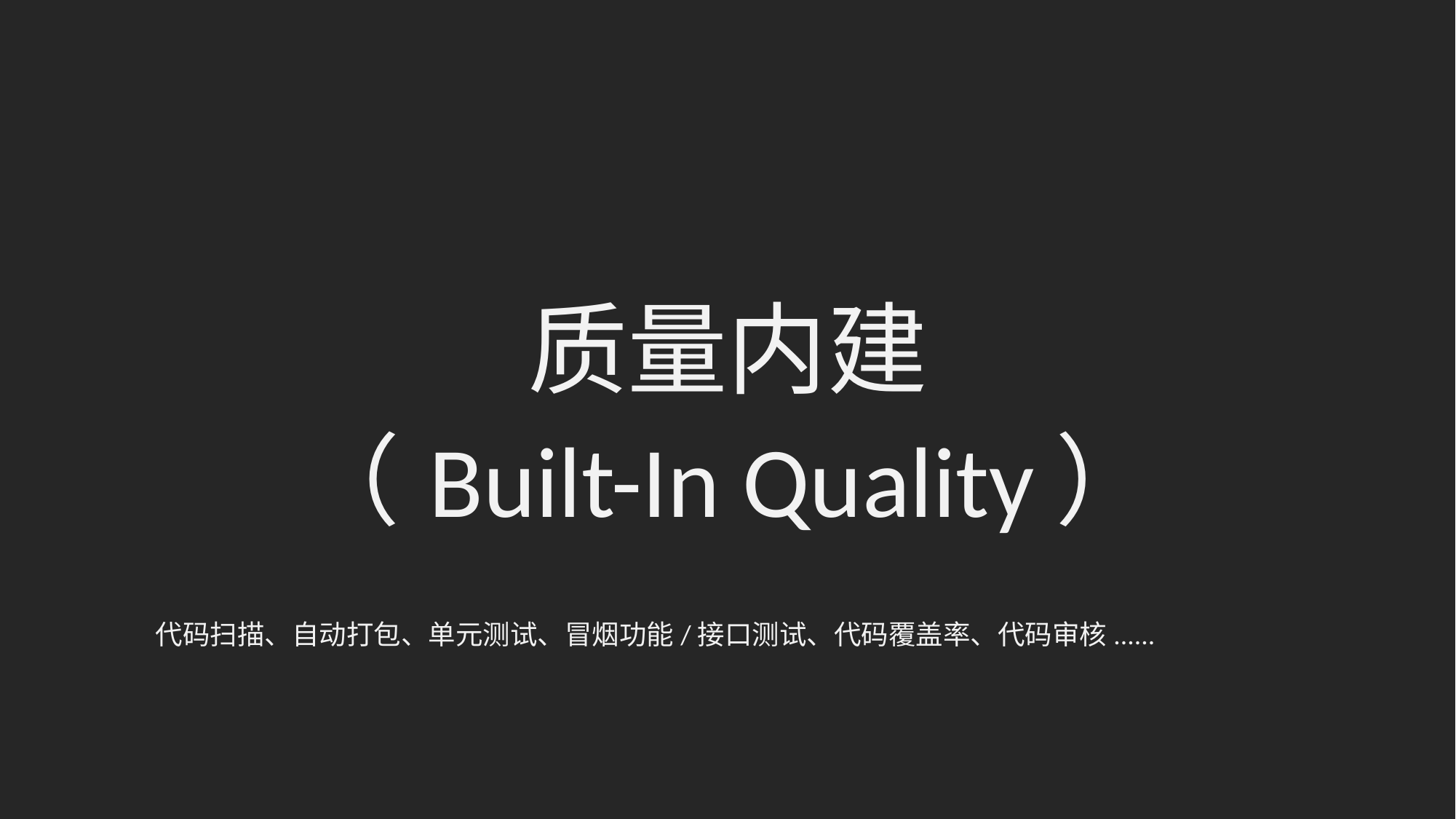

质量内建
（Built-In Quality）
代码扫描、自动打包、单元测试、冒烟功能/接口测试、代码覆盖率、代码审核......